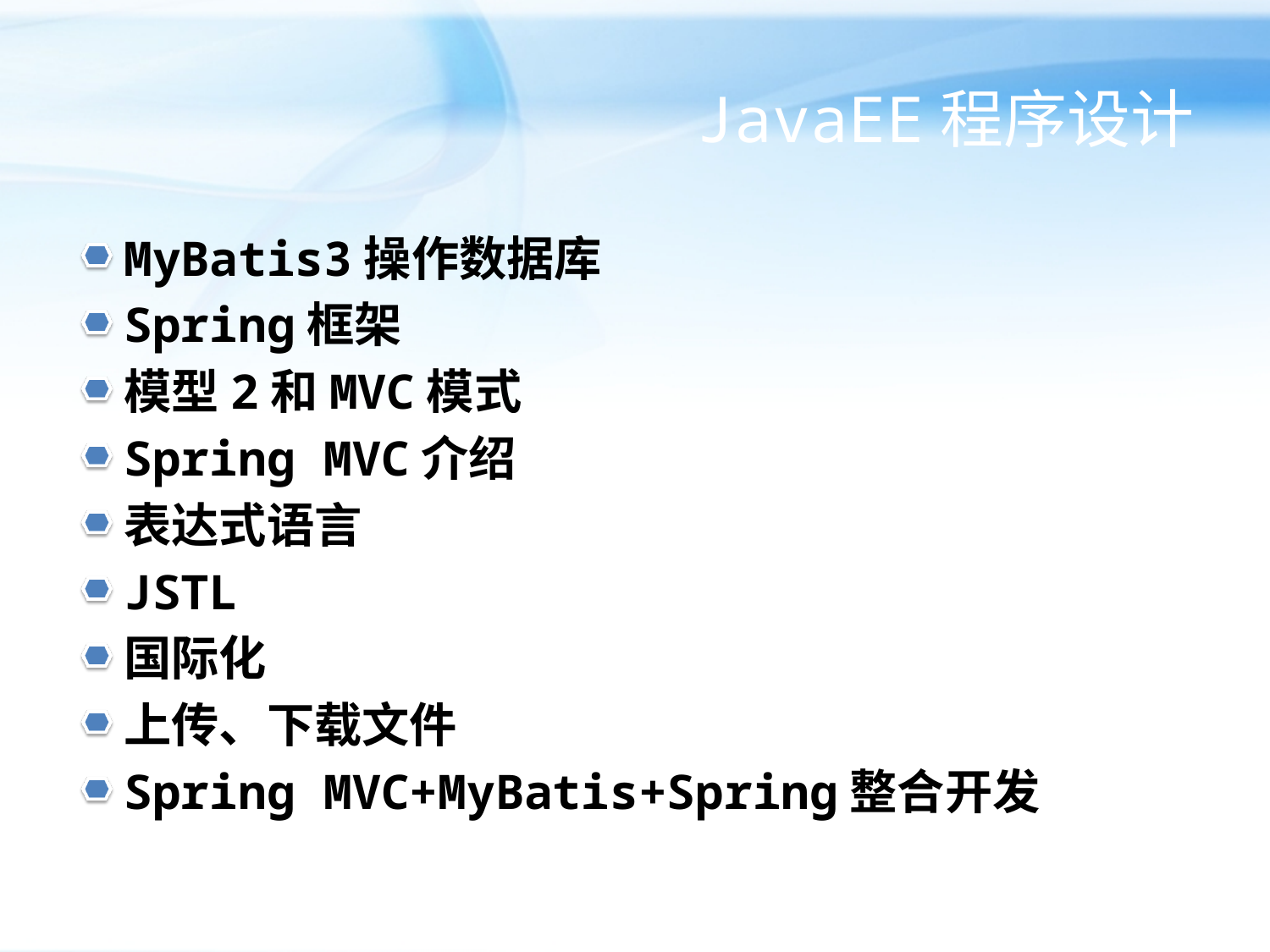

# JavaEE程序设计
MyBatis3操作数据库
Spring框架
模型2和MVC模式
Spring MVC介绍
表达式语言
JSTL
国际化
上传、下载文件
Spring MVC+MyBatis+Spring整合开发